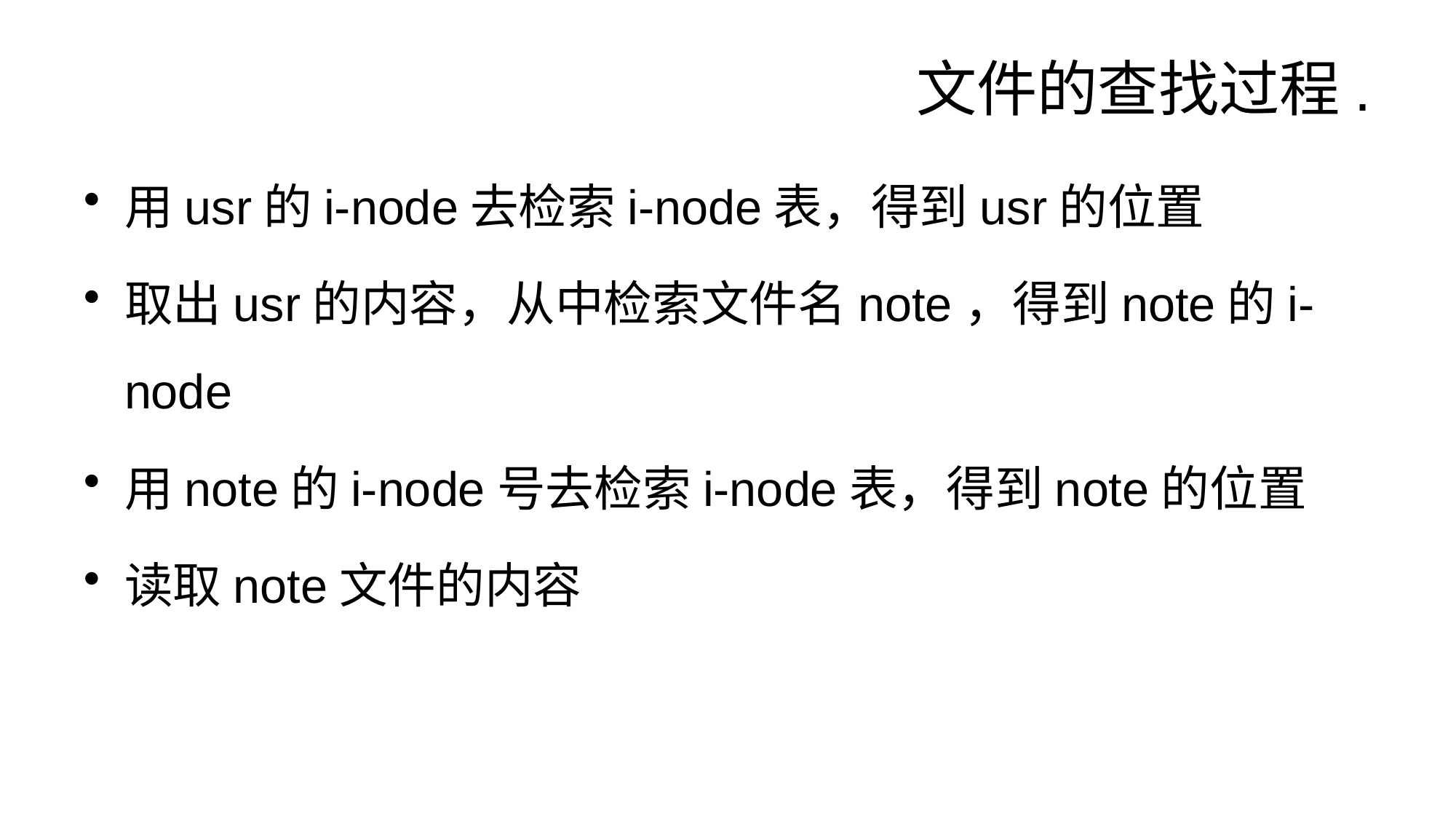

# 文件的查找过程.
用usr的i-node去检索i-node表，得到usr的位置
取出usr的内容，从中检索文件名note，得到note的i-node
用note的i-node号去检索i-node表，得到note的位置
读取note文件的内容